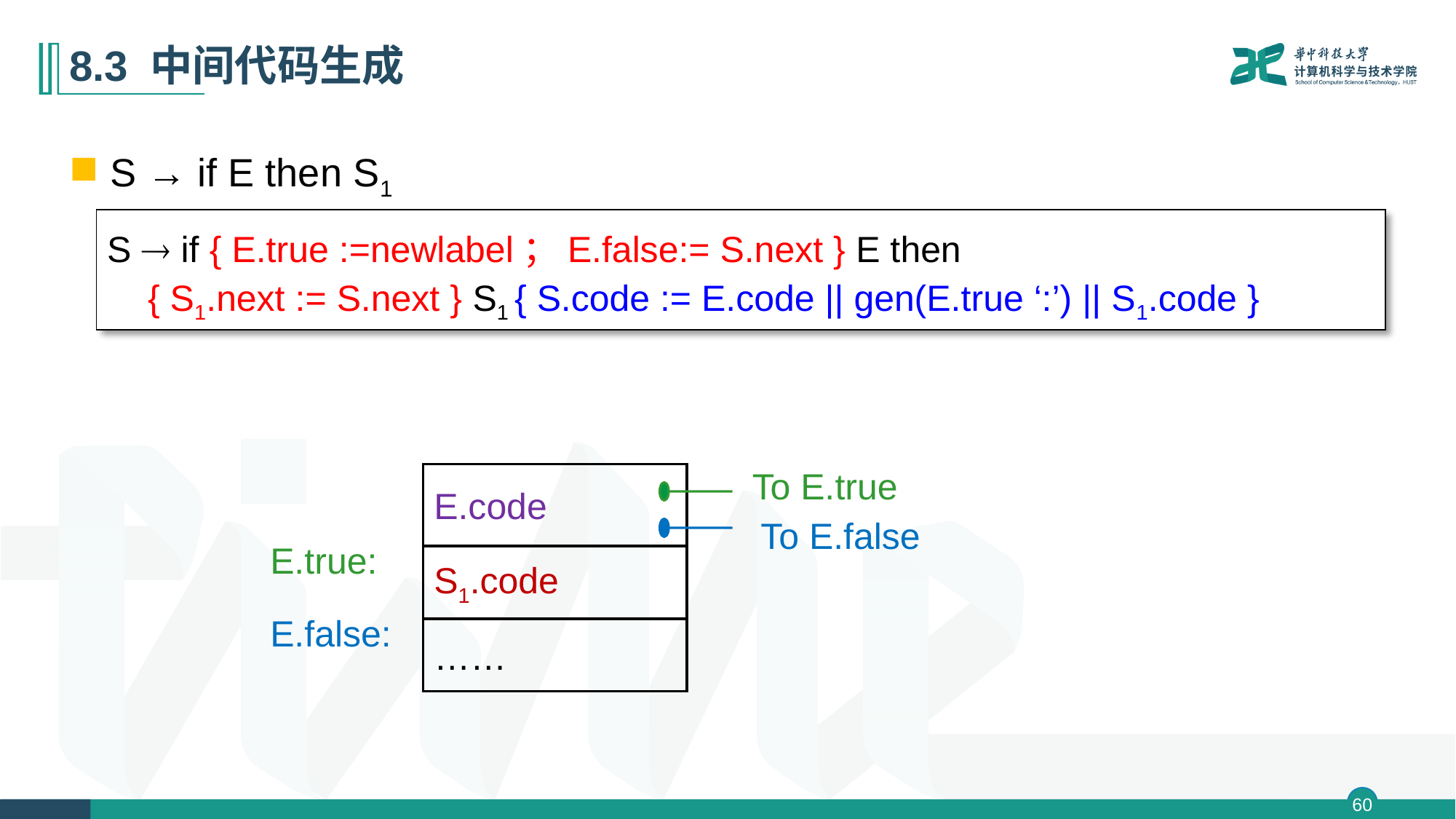

# 8.3 中间代码生成
S → if E then S1
S → if { E.true :=newlabel；E.false:= S.next } E then
    { S1.next := S.next } S1 { S.code := E.code || gen(E.true ‘:’) || S1.code }
To E.true
E.code

To E.false

E.true:
S1.code
E.false:
……